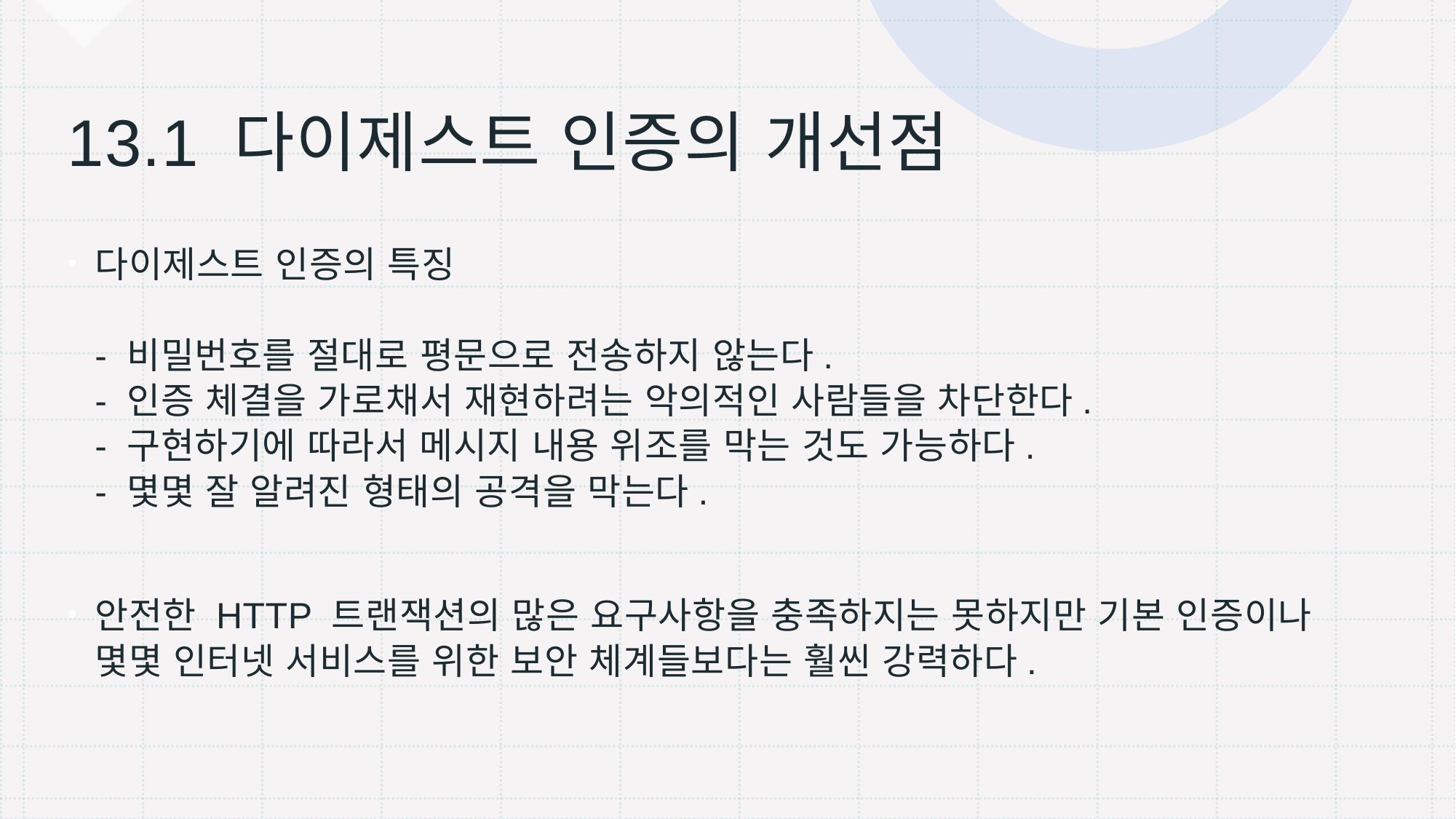

# 13.1 다이제스트 인증의 개선점
다이제스트 인증의 특징
- 비밀번호를 절대로 평문으로 전송하지 않는다.
- 인증 체결을 가로채서 재현하려는 악의적인 사람들을 차단한다.
- 구현하기에 따라서 메시지 내용 위조를 막는 것도 가능하다.
- 몇몇 잘 알려진 형태의 공격을 막는다.

안전한 HTTP 트랜잭션의 많은 요구사항을 충족하지는 못하지만 기본 인증이나 몇몇 인터넷 서비스를 위한 보안 체계들보다는 훨씬 강력하다.